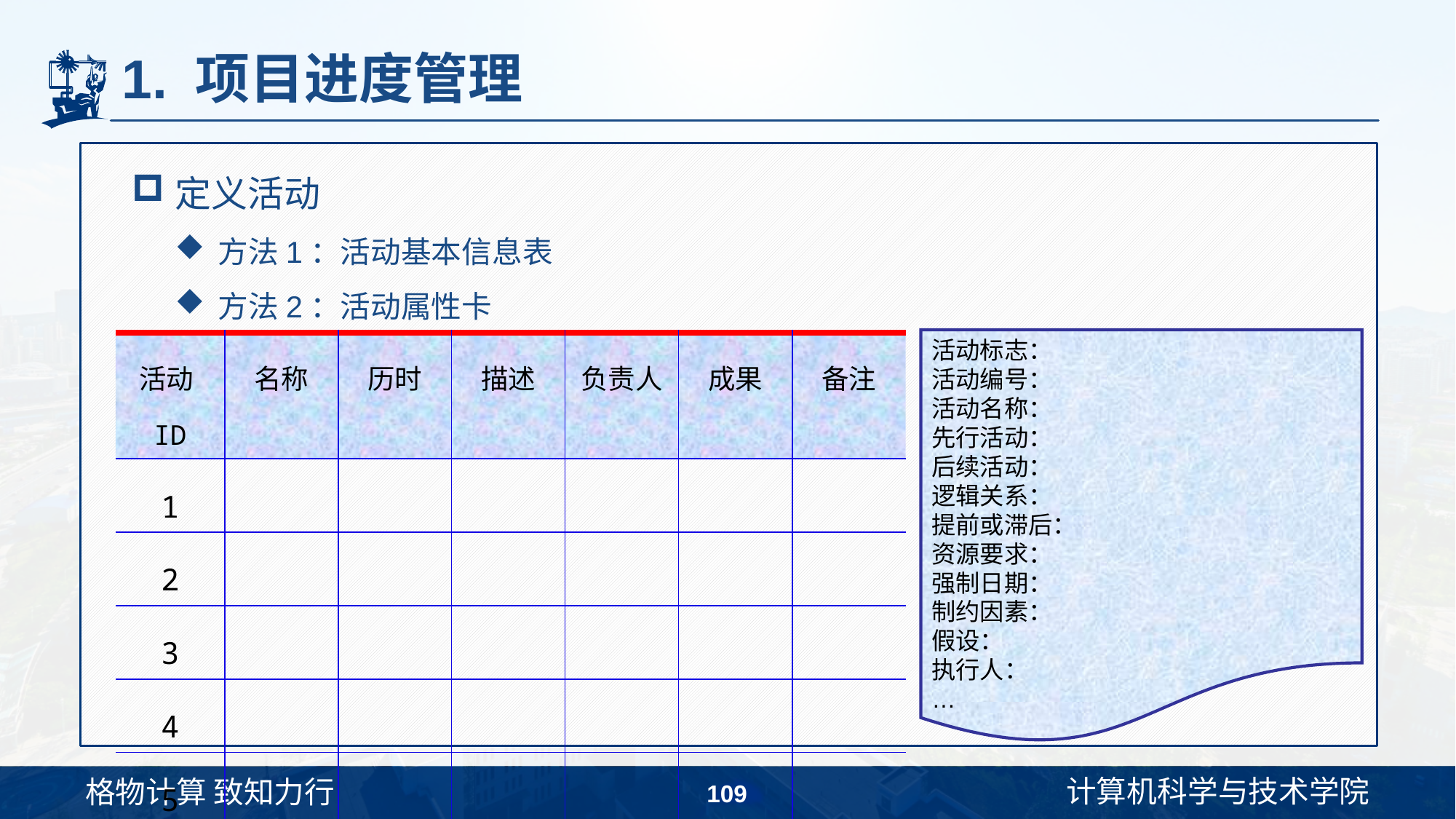

# 1. 项目进度管理
定义活动
方法1：活动基本信息表
方法2：活动属性卡
活动标志：
活动编号：
活动名称：
先行活动：
后续活动：
逻辑关系：
提前或滞后：
资源要求：
强制日期：
制约因素：
假设：
执行人：
…
| 活动ID | 名称 | 历时 | 描述 | 负责人 | 成果 | 备注 |
| --- | --- | --- | --- | --- | --- | --- |
| 1 |  |  |  |  |  |  |
| 2 |  |  |  |  |  |  |
| 3 |  |  |  |  |  |  |
| 4 |  |  |  |  |  |  |
| 5 |  |  |  |  |  |  |
| 6 |  |  |  |  |  |  |
109